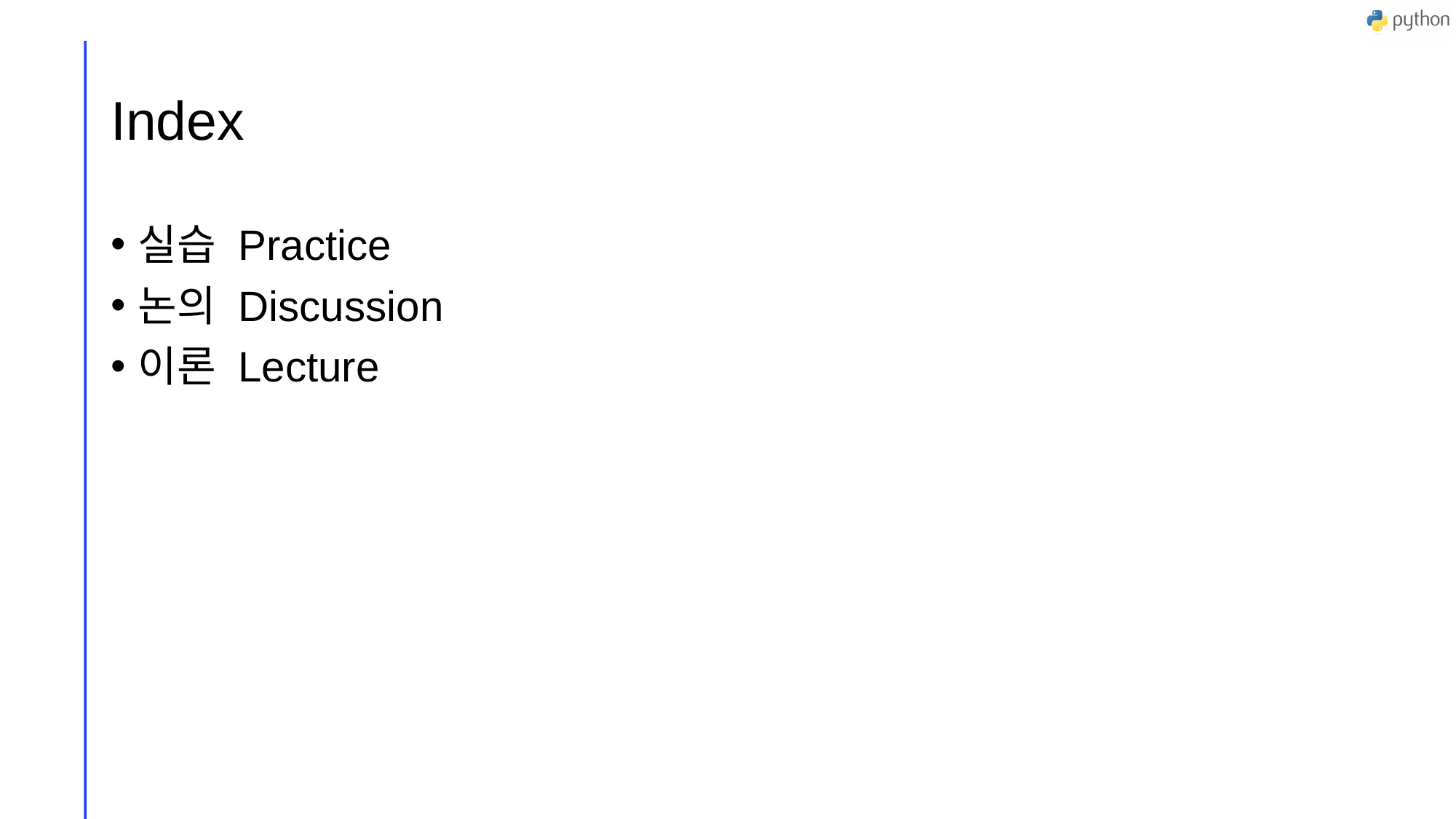

# Index
실습 Practice
논의 Discussion
이론 Lecture